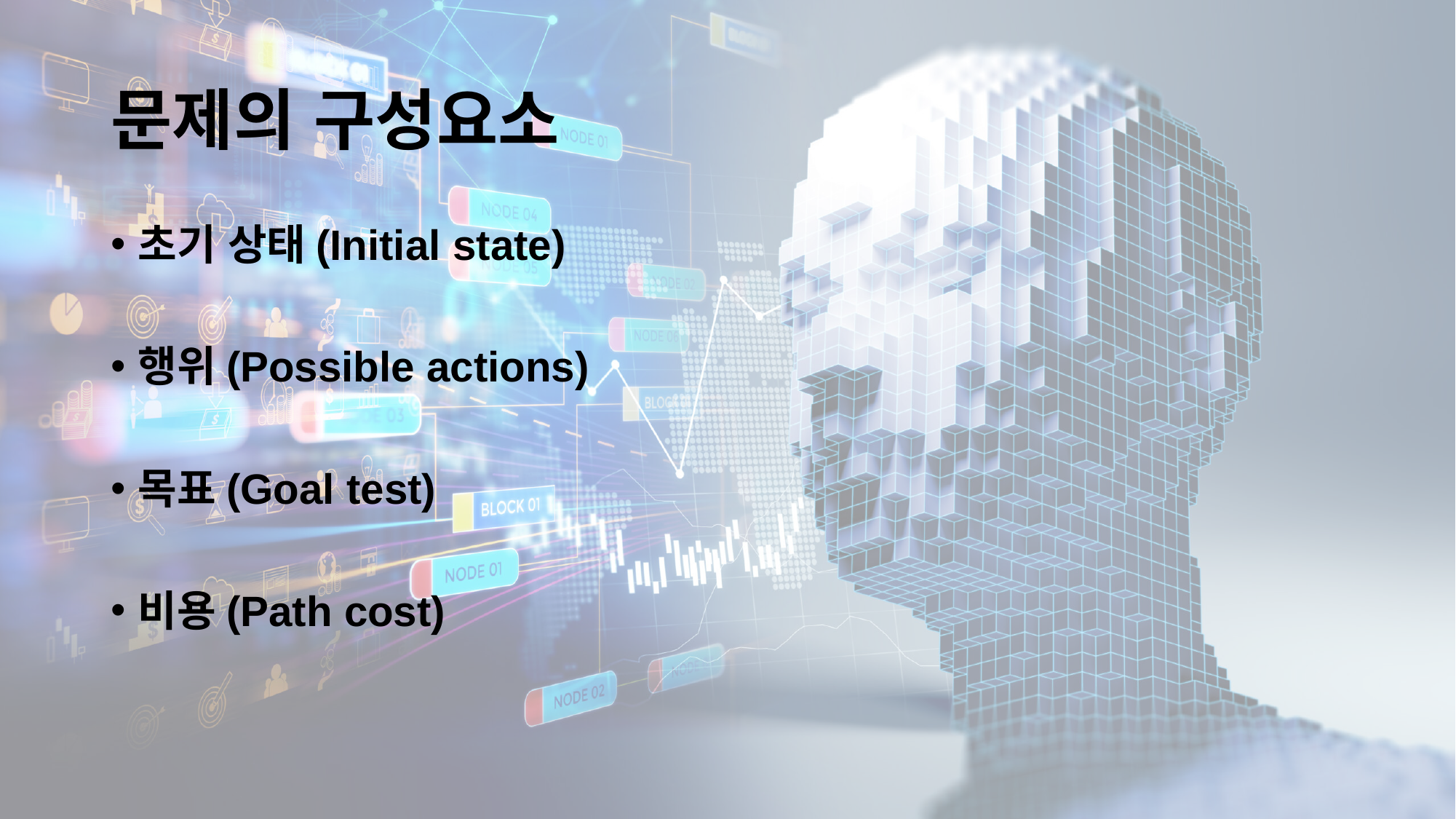

# 문제의 구성요소
초기 상태(Initial state)

행위(Possible actions)

목표(Goal test)

비용(Path cost)